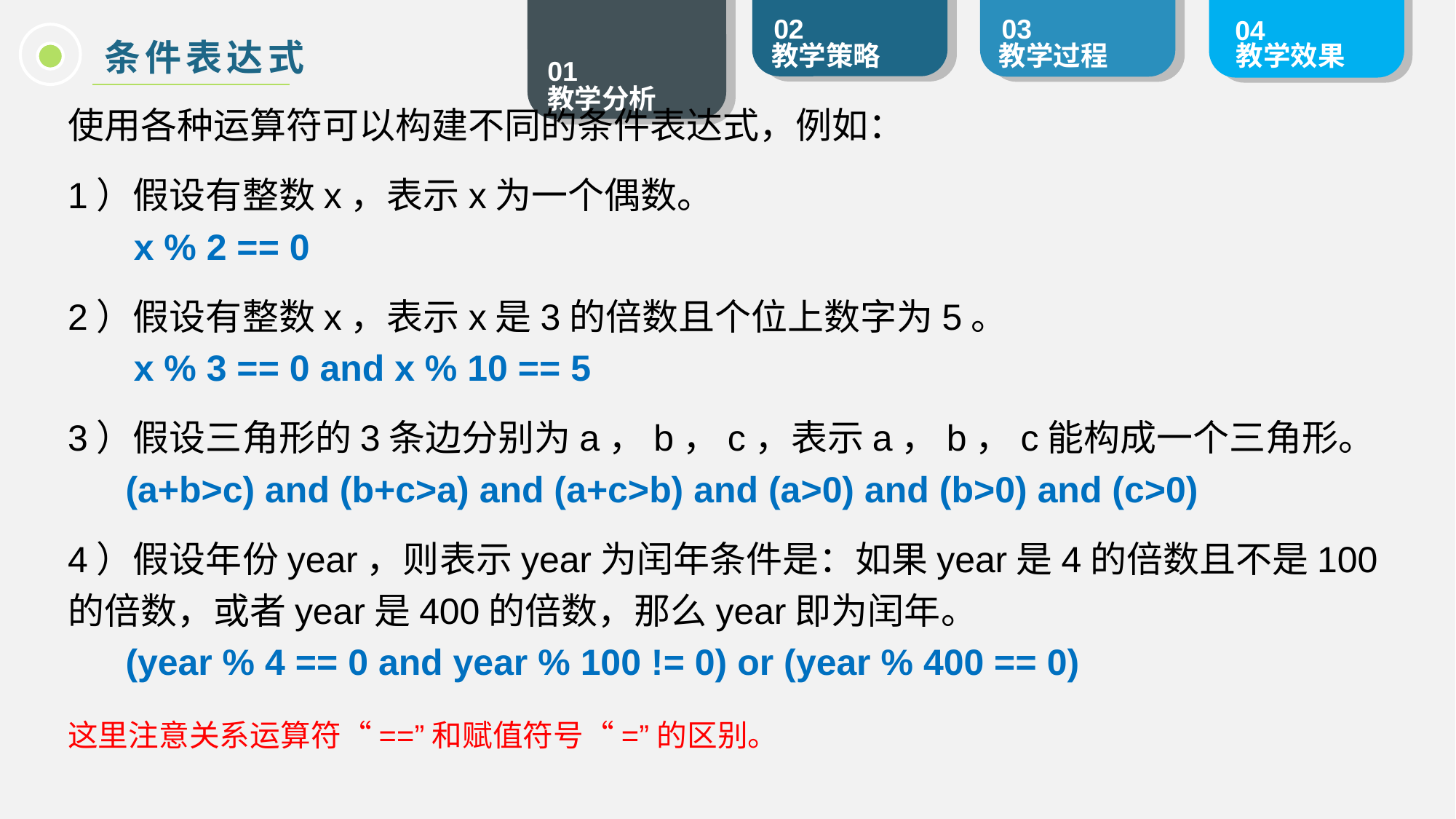

条件表达式
使用各种运算符可以构建不同的条件表达式，例如：
1）假设有整数x，表示x为一个偶数。
       x % 2 == 0
2）假设有整数x，表示x是3的倍数且个位上数字为5。
       x % 3 == 0 and x % 10 == 5
3）假设三角形的3条边分别为a，b，c，表示a，b，c能构成一个三角形。
      (a+b>c) and (b+c>a) and (a+c>b) and (a>0) and (b>0) and (c>0)
4）假设年份year，则表示year为闰年条件是：如果year是4的倍数且不是100的倍数，或者year是400的倍数，那么year即为闰年。
      (year % 4 == 0 and year % 100 != 0) or (year % 400 == 0)
这里注意关系运算符“==”和赋值符号“=”的区别。